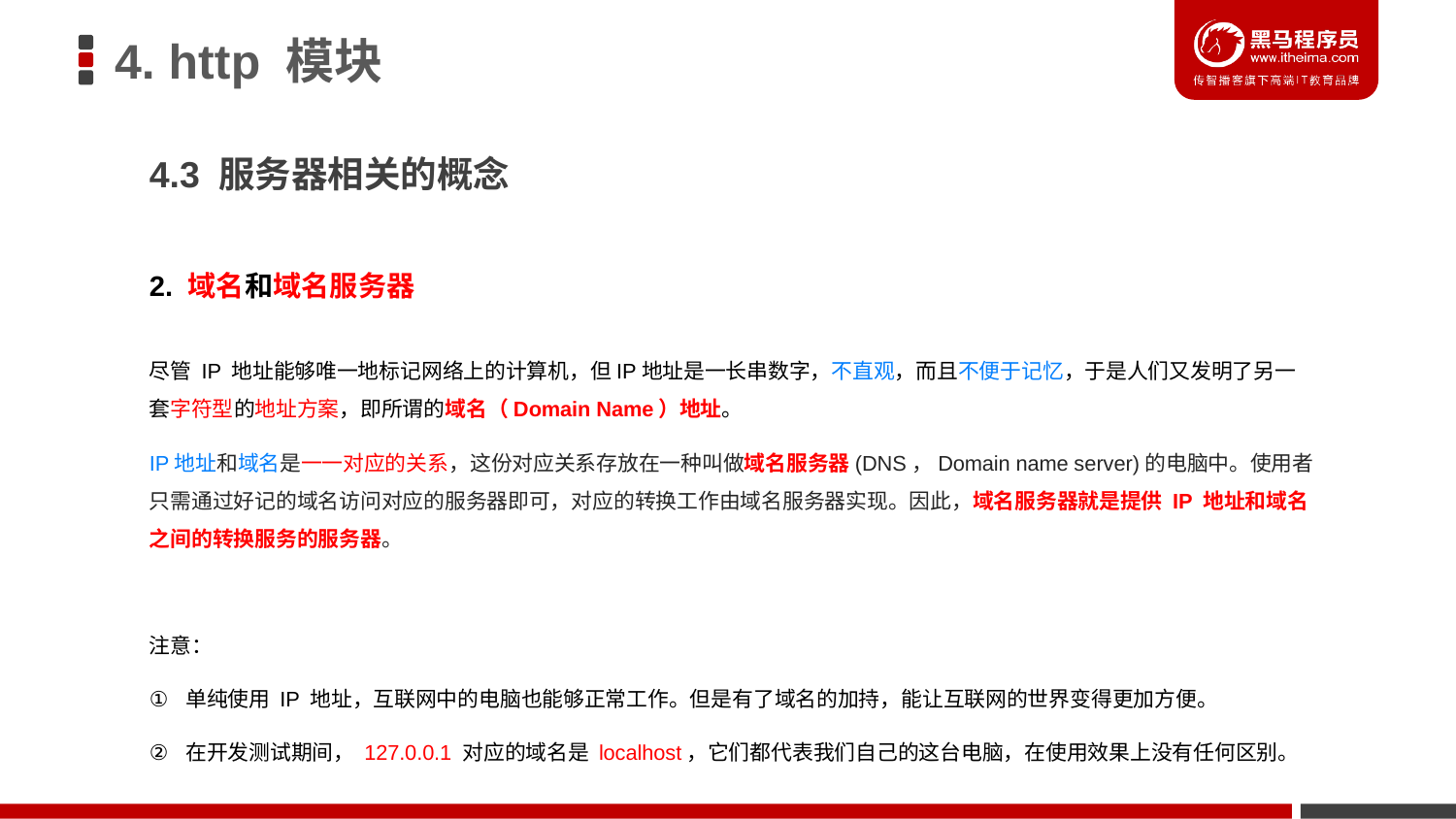

# 4. http 模块
4.3 服务器相关的概念
2. 域名和域名服务器
尽管 IP 地址能够唯一地标记网络上的计算机，但IP地址是一长串数字，不直观，而且不便于记忆，于是人们又发明了另一套字符型的地址方案，即所谓的域名（Domain Name）地址。
IP地址和域名是一一对应的关系，这份对应关系存放在一种叫做域名服务器(DNS，Domain name server)的电脑中。使用者只需通过好记的域名访问对应的服务器即可，对应的转换工作由域名服务器实现。因此，域名服务器就是提供 IP 地址和域名之间的转换服务的服务器。

注意：
单纯使用 IP 地址，互联网中的电脑也能够正常工作。但是有了域名的加持，能让互联网的世界变得更加方便。
在开发测试期间， 127.0.0.1 对应的域名是 localhost，它们都代表我们自己的这台电脑，在使用效果上没有任何区别。